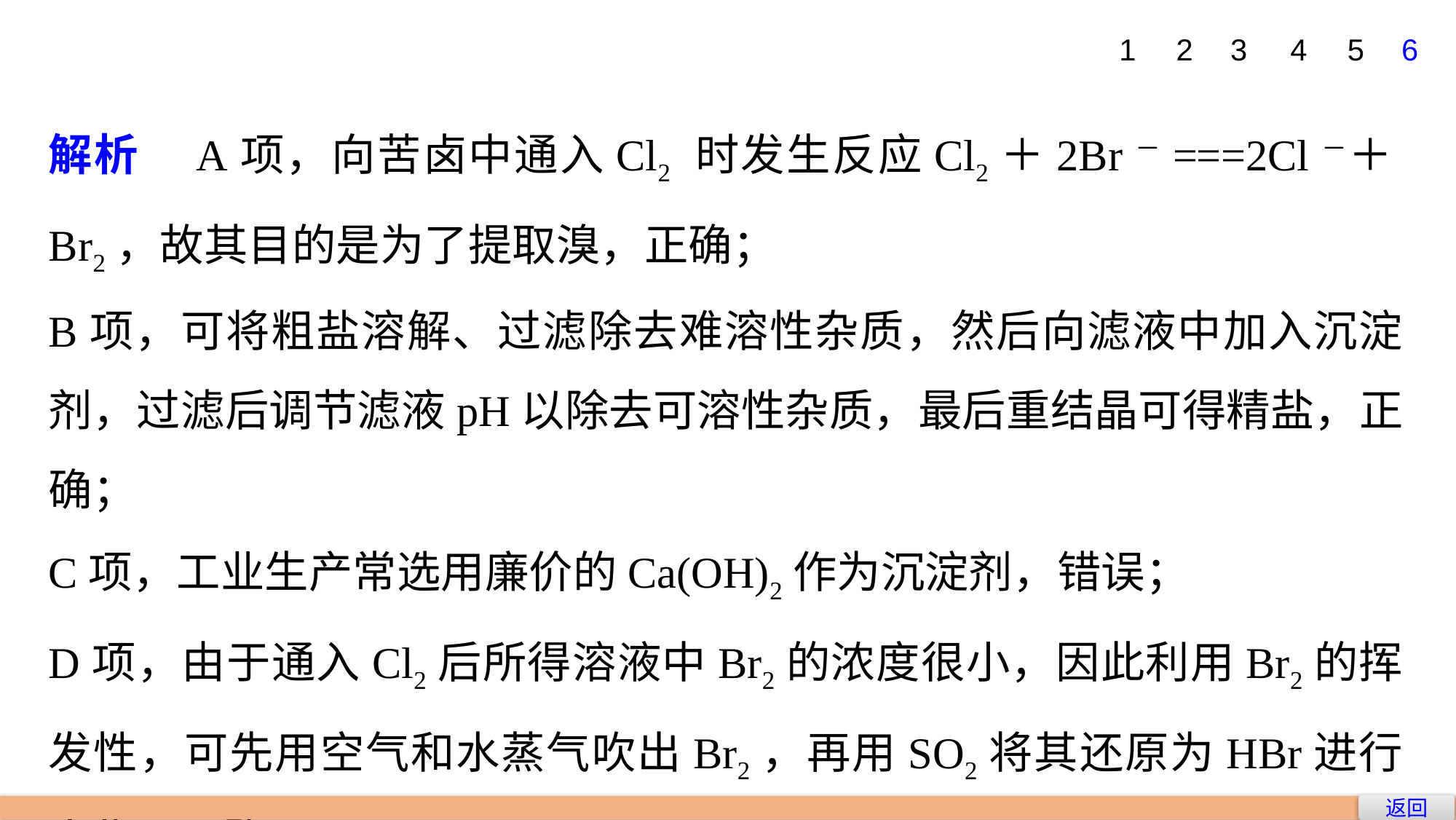

1
2
3
4
5
6
解析　A项，向苦卤中通入Cl2 时发生反应Cl2＋2Br－===2Cl－＋Br2，故其目的是为了提取溴，正确；
B项，可将粗盐溶解、过滤除去难溶性杂质，然后向滤液中加入沉淀剂，过滤后调节滤液pH以除去可溶性杂质，最后重结晶可得精盐，正确；
C项，工业生产常选用廉价的Ca(OH)2作为沉淀剂，错误；
D项，由于通入Cl2后所得溶液中Br2的浓度很小，因此利用Br2的挥发性，可先用空气和水蒸气吹出Br2，再用SO2将其还原为HBr进行富集，正确。
答案　C
返回